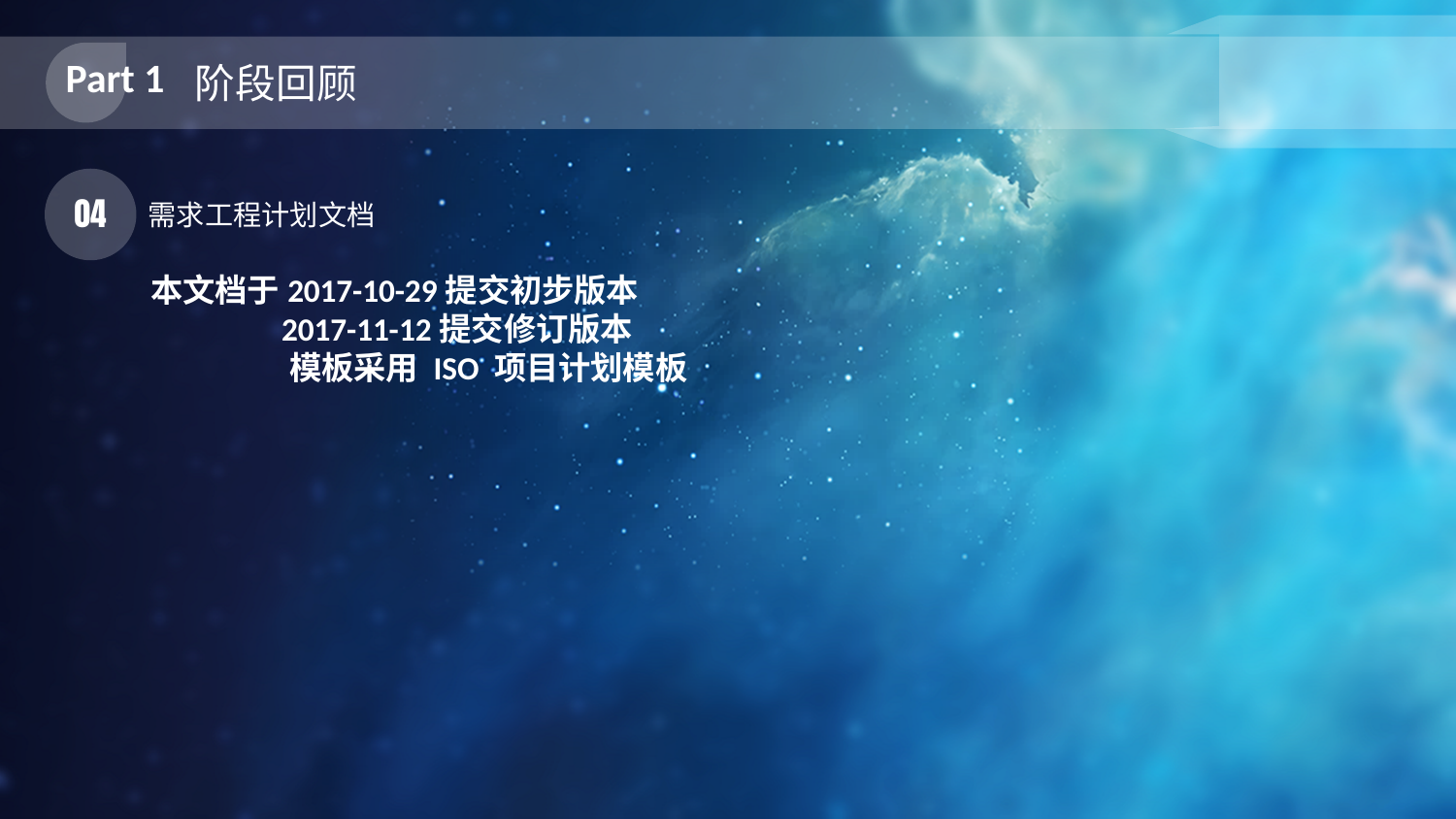

Part 1
阶段回顾
04
需求工程计划文档
本文档于2017-10-29提交初步版本
                  2017-11-12提交修订版本
                  模板采用 ISO 项目计划模板